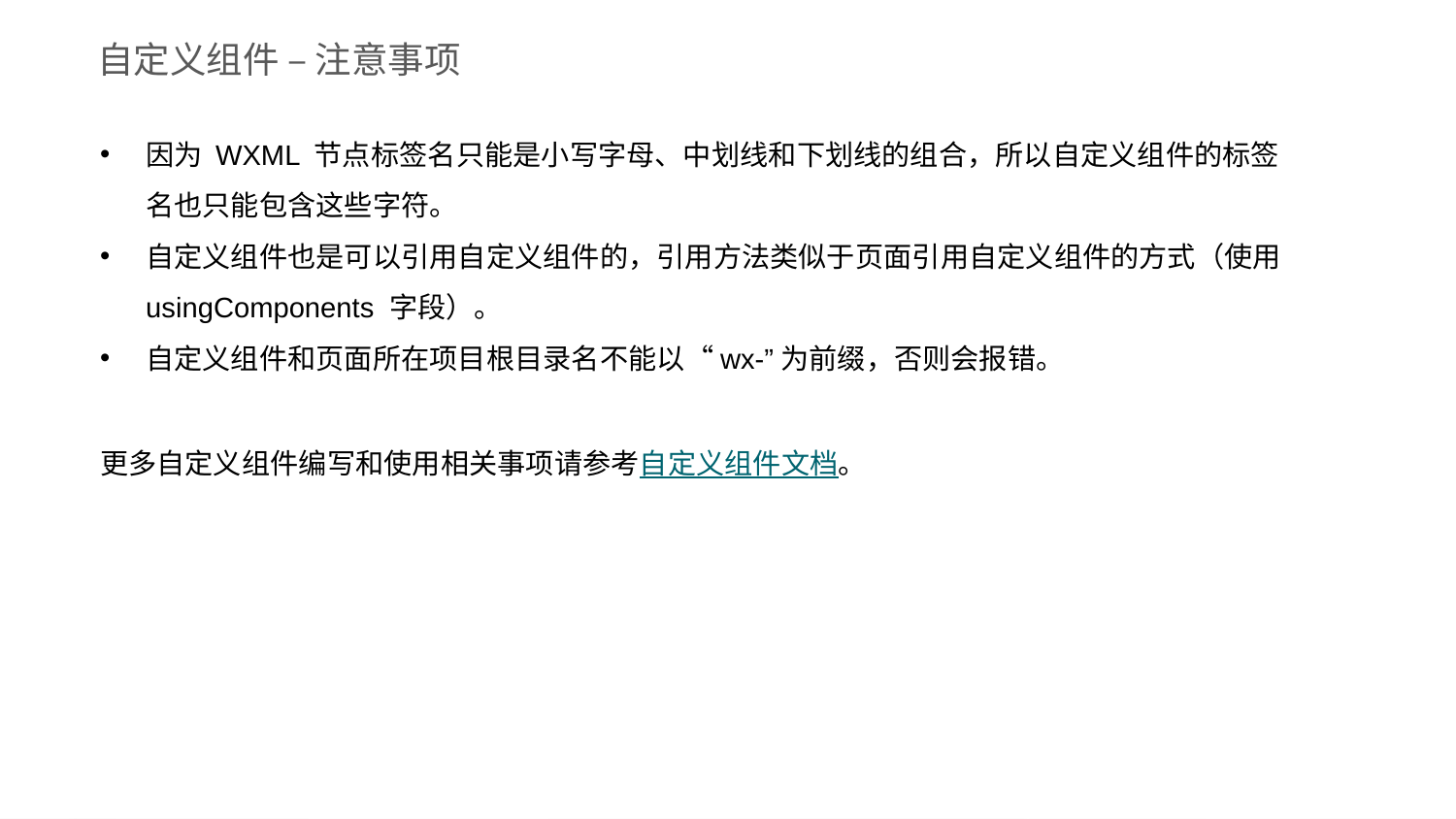

自定义组件 – 注意事项
因为 WXML 节点标签名只能是小写字母、中划线和下划线的组合，所以自定义组件的标签名也只能包含这些字符。
自定义组件也是可以引用自定义组件的，引用方法类似于页面引用自定义组件的方式（使用 usingComponents 字段）。
自定义组件和页面所在项目根目录名不能以“wx-”为前缀，否则会报错。

更多自定义组件编写和使用相关事项请参考自定义组件文档。